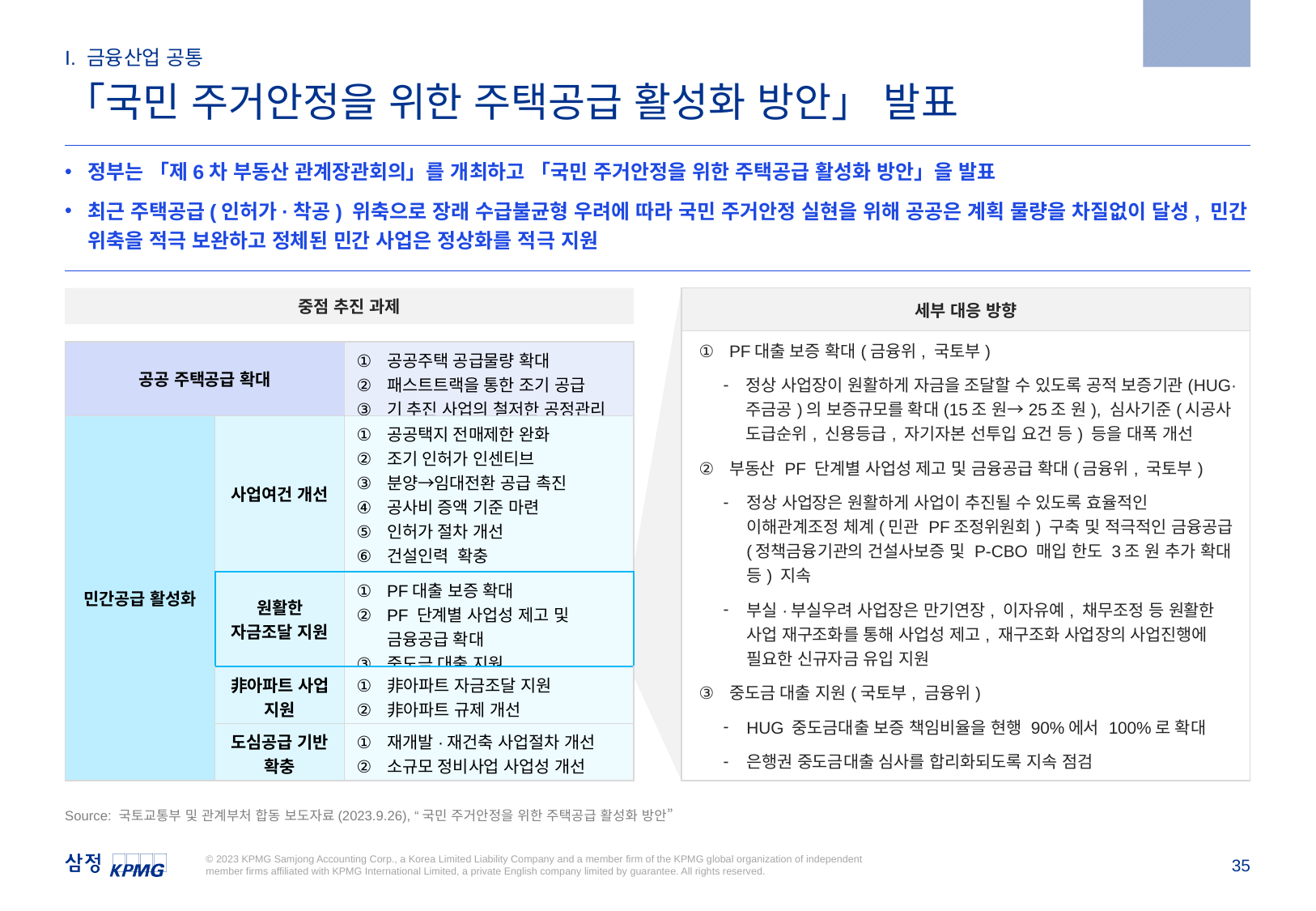

2023.9.26
I. 금융산업 공통
「국민 주거안정을 위한 주택공급 활성화 방안」 발표
정부는 「제6차 부동산 관계장관회의」를 개최하고 「국민 주거안정을 위한 주택공급 활성화 방안」을 발표
최근 주택공급(인허가·착공) 위축으로 장래 수급불균형 우려에 따라 국민 주거안정 실현을 위해 공공은 계획 물량을 차질없이 달성, 민간 위축을 적극 보완하고 정체된 민간 사업은 정상화를 적극 지원
중점 추진 과제
| 세부 대응 방향 |
| --- |
| PF대출 보증 확대(금융위, 국토부) 정상 사업장이 원활하게 자금을 조달할 수 있도록 공적 보증기관(HUG·주금공)의 보증규모를 확대(15조 원→25조 원), 심사기준(시공사 도급순위, 신용등급, 자기자본 선투입 요건 등) 등을 대폭 개선 부동산 PF 단계별 사업성 제고 및 금융공급 확대(금융위, 국토부) 정상 사업장은 원활하게 사업이 추진될 수 있도록 효율적인 이해관계조정 체계(민관 PF조정위원회) 구축 및 적극적인 금융공급(정책금융기관의 건설사보증 및 P-CBO 매입 한도 3조 원 추가 확대 등) 지속 부실·부실우려 사업장은 만기연장, 이자유예, 채무조정 등 원활한 사업 재구조화를 통해 사업성 제고, 재구조화 사업장의 사업진행에 필요한 신규자금 유입 지원 중도금 대출 지원(국토부, 금융위) HUG 중도금대출 보증 책임비율을 현행 90%에서 100%로 확대 은행권 중도금대출 심사를 합리화되도록 지속 점검 |
| 공공 주택공급 확대 |  | 공공주택 공급물량 확대 패스트트랙을 통한 조기 공급 기 추진 사업의 철저한 공정관리 |
| --- | --- | --- |
| 민간공급 활성화 | 사업여건 개선 | 공공택지 전매제한 완화 조기 인허가 인센티브 분양→임대전환 공급 촉진 공사비 증액 기준 마련 인허가 절차 개선 건설인력 확충 규제 정상화 입법 완료 |
|  | 원활한 자금조달 지원 | PF대출 보증 확대 PF 단계별 사업성 제고 및 금융공급 확대 중도금 대출 지원 |
|  | 非아파트 사업 지원 | 非아파트 자금조달 지원 非아파트 규제 개선 |
|  | 도심공급 기반 확충 | 재개발·재건축 사업절차 개선 소규모 정비사업 사업성 개선 |

Source: 국토교통부 및 관계부처 합동 보도자료(2023.9.26), “국민 주거안정을 위한 주택공급 활성화 방안”